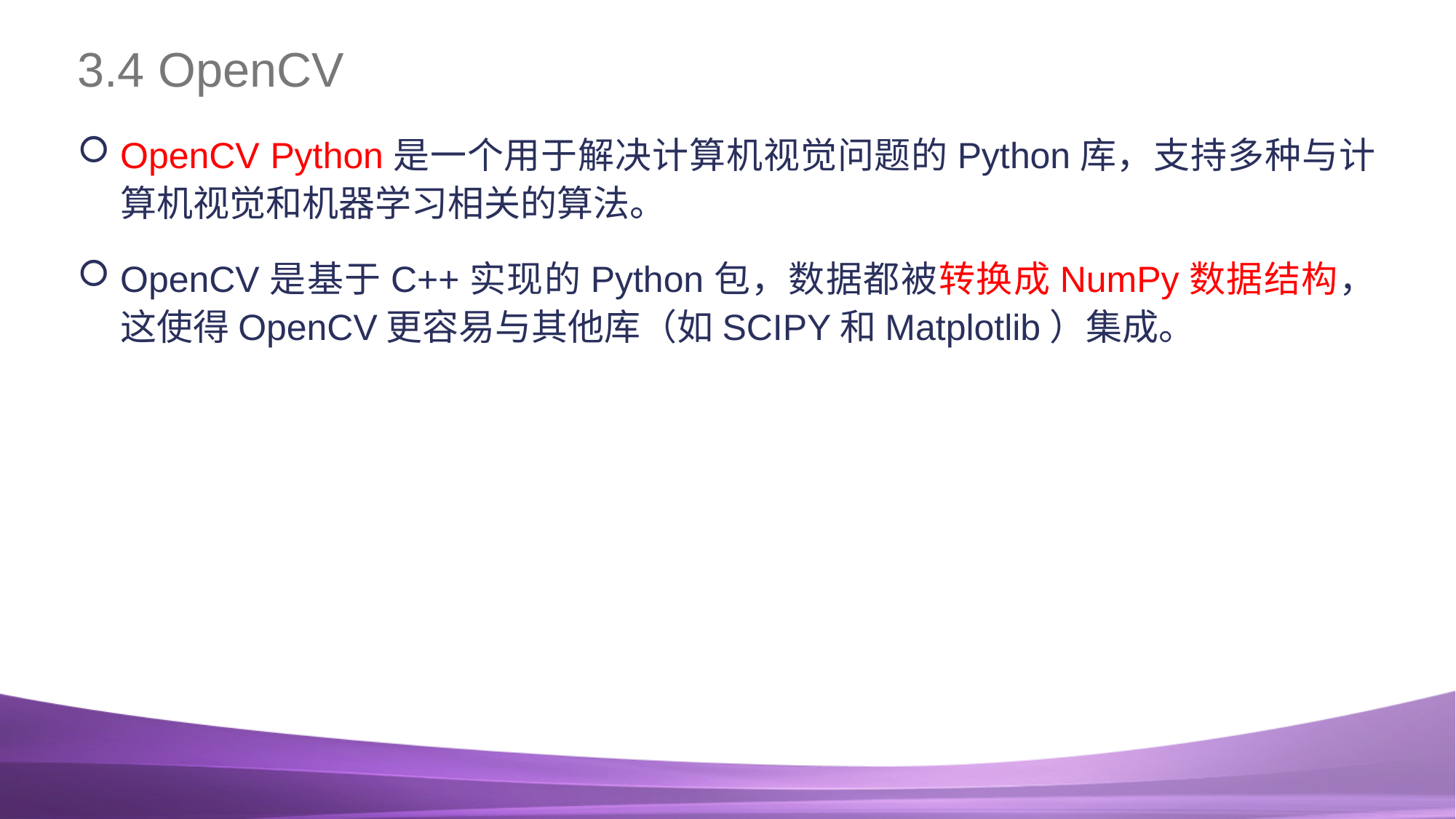

# 3.4 OpenCV
OpenCV Python是一个用于解决计算机视觉问题的Python库，支持多种与计算机视觉和机器学习相关的算法。
OpenCV是基于C++实现的Python包，数据都被转换成NumPy数据结构，这使得OpenCV更容易与其他库（如SCIPY和Matplotlib）集成。